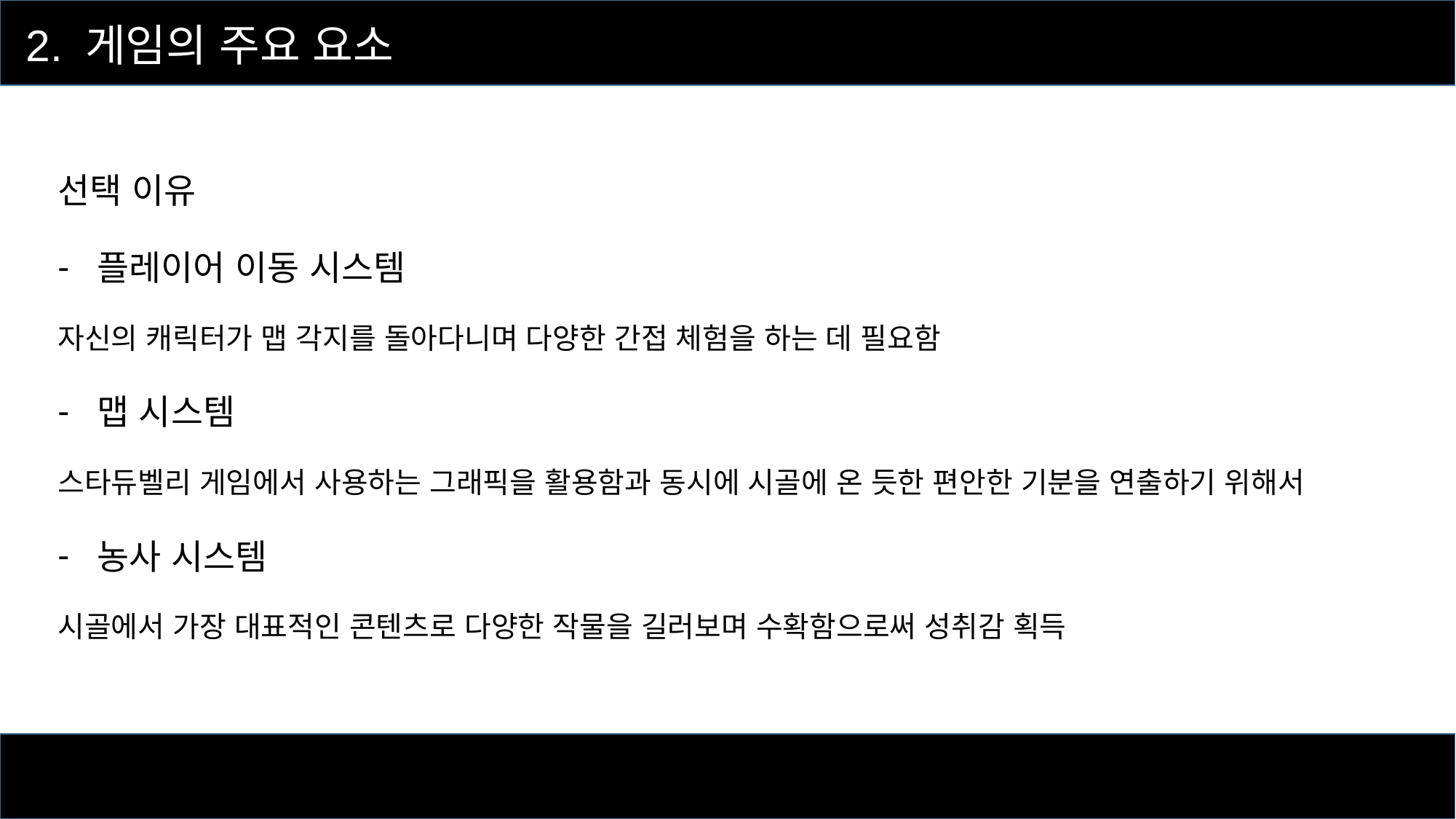

2. 게임의 주요 요소
선택 이유
플레이어 이동 시스템
자신의 캐릭터가 맵 각지를 돌아다니며 다양한 간접 체험을 하는 데 필요함
맵 시스템
스타듀벨리 게임에서 사용하는 그래픽을 활용함과 동시에 시골에 온 듯한 편안한 기분을 연출하기 위해서
농사 시스템
시골에서 가장 대표적인 콘텐츠로 다양한 작물을 길러보며 수확함으로써 성취감 획득